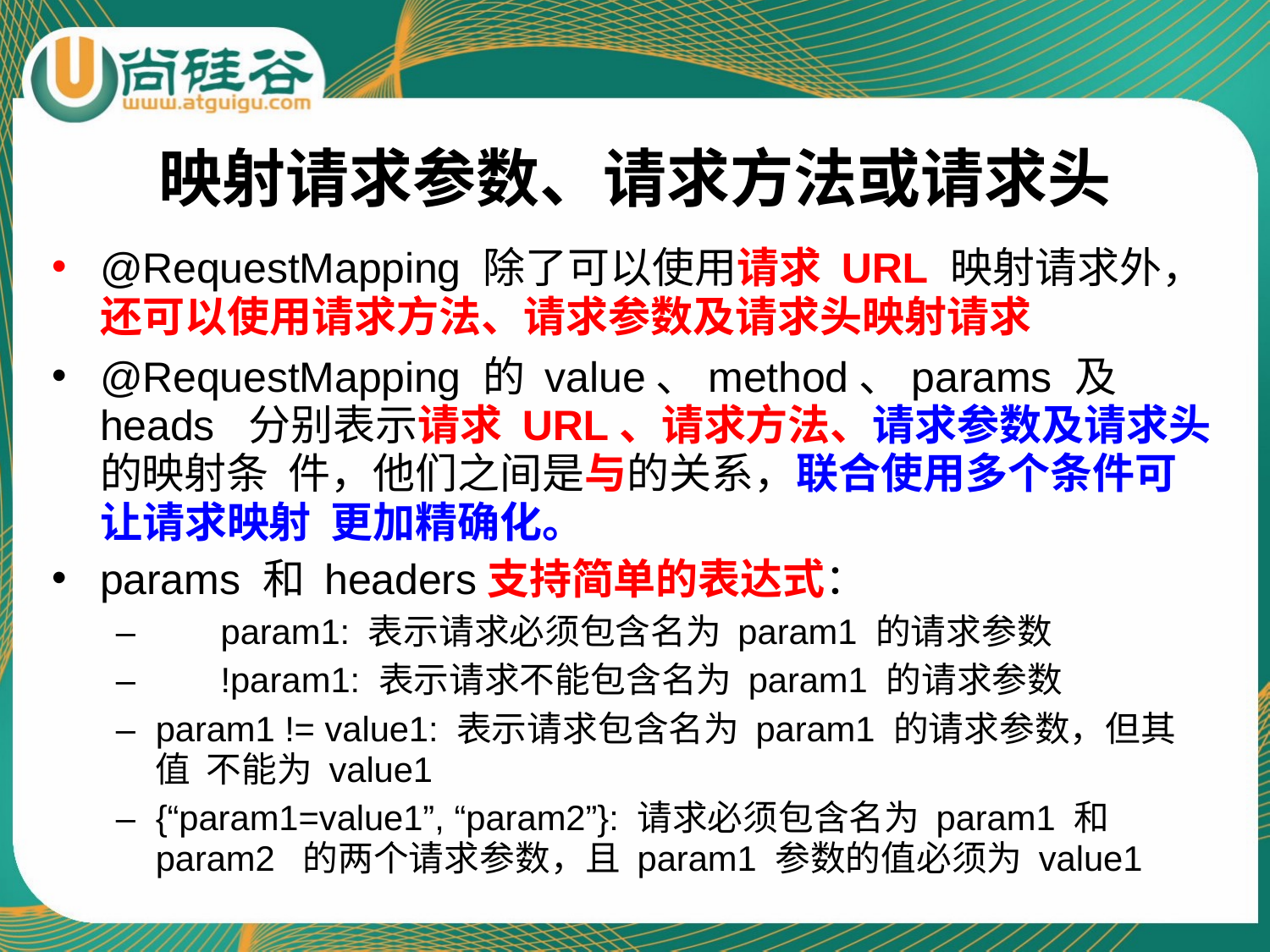

# 映射请求参数、请求方法或请求头
@RequestMapping 除了可以使用请求 URL 映射请求外，
还可以使用请求方法、请求参数及请求头映射请求
@RequestMapping 的 value、method、params 及 heads  分别表示请求 URL、请求方法、请求参数及请求头的映射条  件，他们之间是与的关系，联合使用多个条件可让请求映射  更加精确化。
params 和 headers支持简单的表达式：
–	param1: 表示请求必须包含名为 param1 的请求参数
–	!param1: 表示请求不能包含名为 param1 的请求参数
–	param1 != value1: 表示请求包含名为 param1 的请求参数，但其值  不能为 value1
–	{“param1=value1”, “param2”}: 请求必须包含名为 param1 和param2  的两个请求参数，且 param1 参数的值必须为 value1